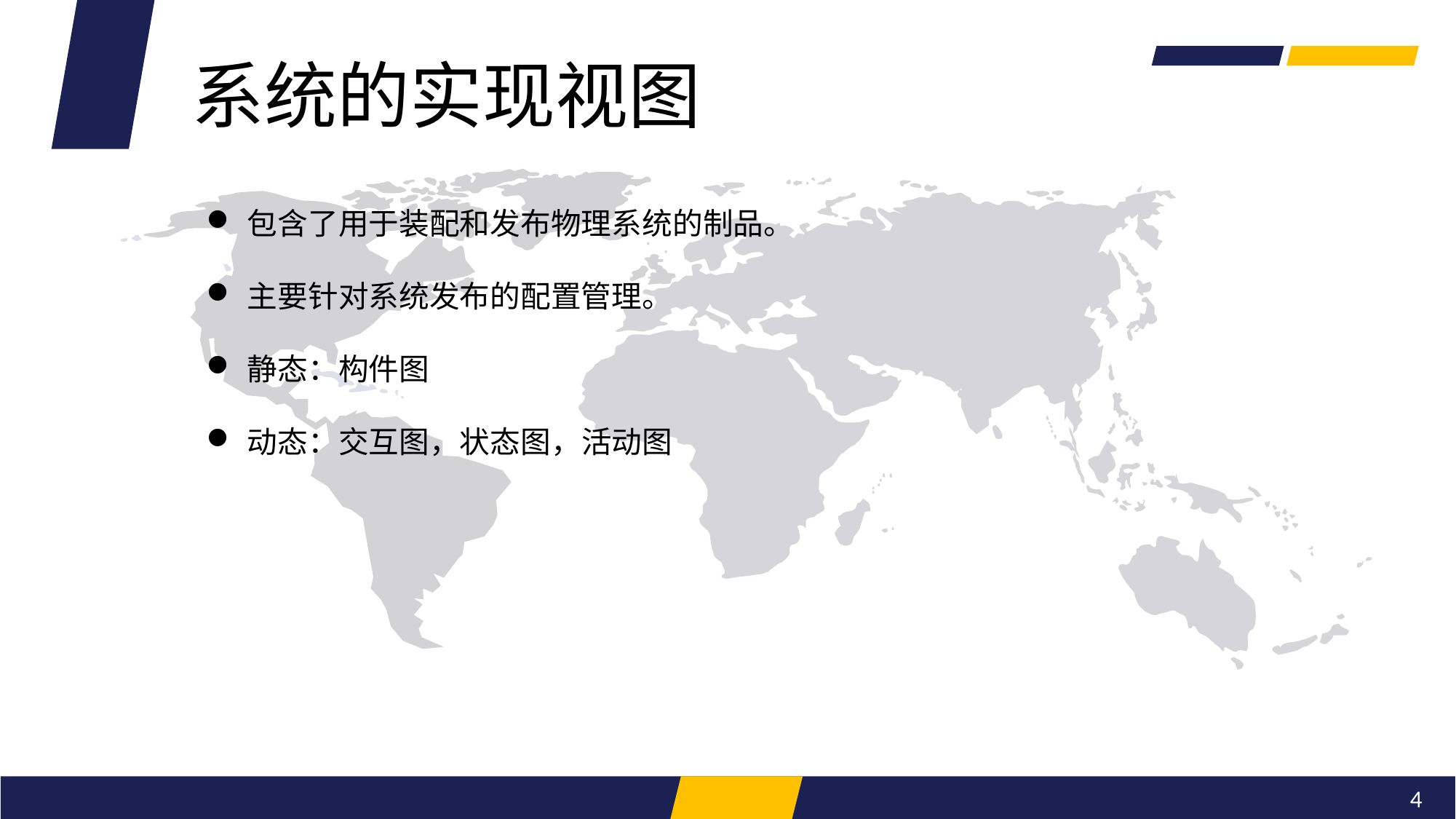

系统的实现视图

包含了用于装配和发布物理系统的制品。
主要针对系统发布的配置管理。
静态：构件图
动态：交互图，状态图，活动图

4